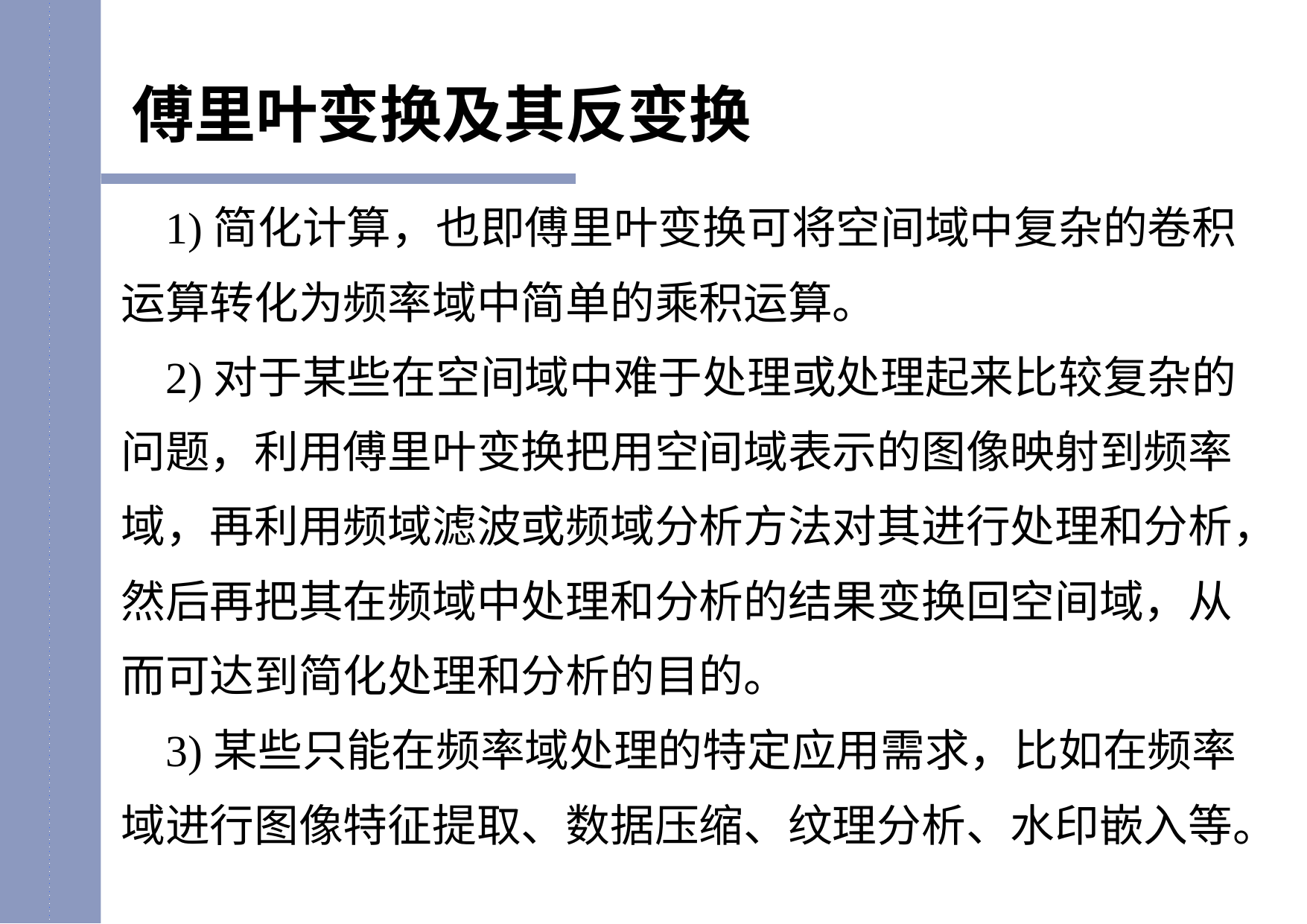

傅里叶变换及其反变换
    1)简化计算，也即傅里叶变换可将空间域中复杂的卷积运算转化为频率域中简单的乘积运算。
    2)对于某些在空间域中难于处理或处理起来比较复杂的问题，利用傅里叶变换把用空间域表示的图像映射到频率域，再利用频域滤波或频域分析方法对其进行处理和分析，然后再把其在频域中处理和分析的结果变换回空间域，从而可达到简化处理和分析的目的。
    3)某些只能在频率域处理的特定应用需求，比如在频率域进行图像特征提取、数据压缩、纹理分析、水印嵌入等。